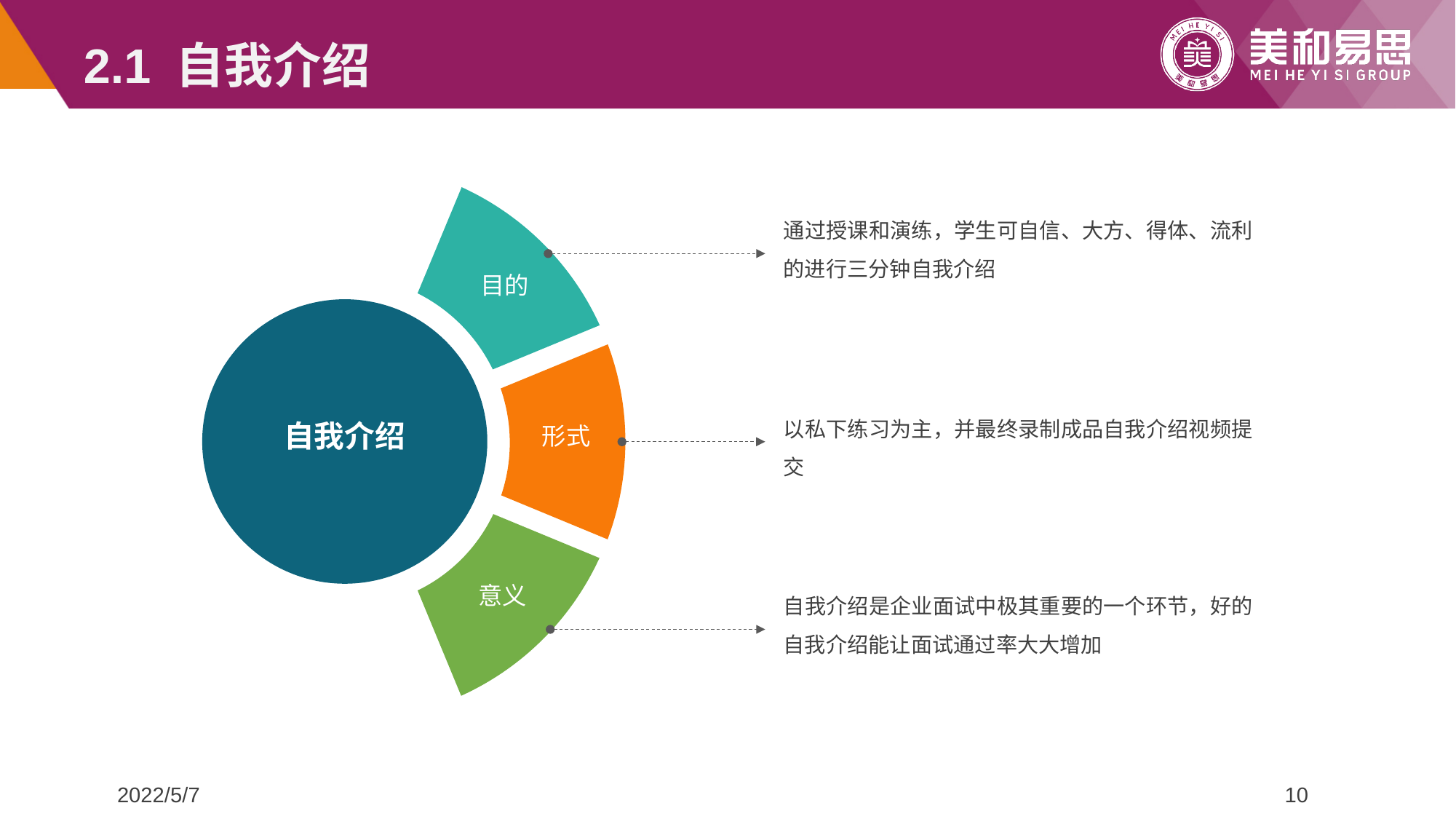

# 2.1 自我介绍

通过授课和演练，学生可自信、大方、得体、流利的进行三分钟自我介绍
目的

以私下练习为主，并最终录制成品自我介绍视频提交
自我介绍
形式

意义
自我介绍是企业面试中极其重要的一个环节，好的自我介绍能让面试通过率大大增加
2022/5/7
10